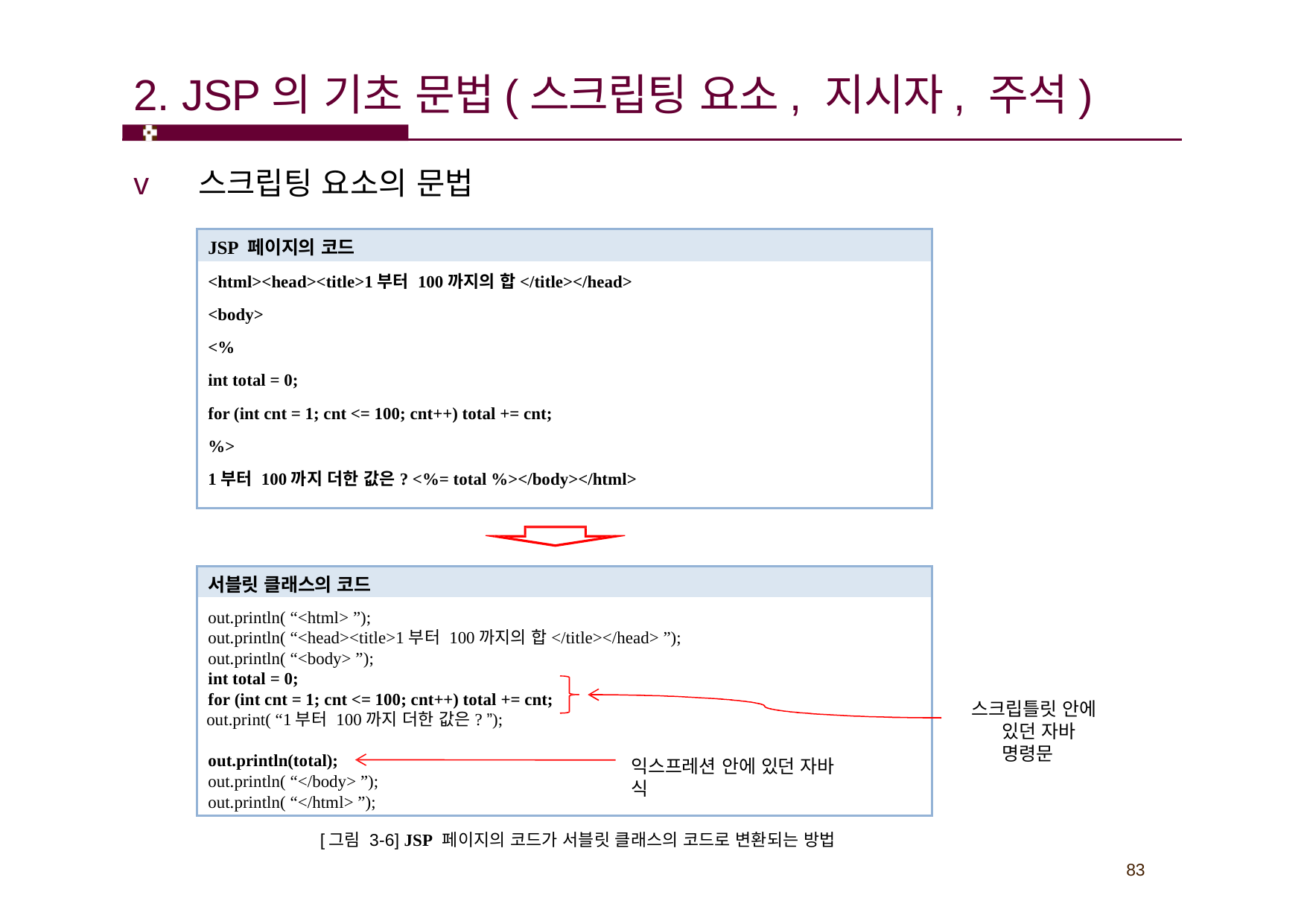

# 2. JSP의 기초 문법(스크립팅 요소, 지시자, 주석)

v  스크립팅 요소의 문법

JSP 페이지의 코드
<html><head><title>1부터 100까지의 합</title></head>
<body>
<%
int total = 0;
for (int cnt = 1; cnt <= 100; cnt++) total += cnt;
%>
1부터 100까지 더한 값은? <%= total %></body></html>

서블릿 클래스의 코드

out.println( “<html> ”);
out.println( “<head><title>1부터 100까지의 합</title></head> ”);
out.println( “<body> ”);
int total = 0;
for (int cnt = 1; cnt <= 100; cnt++) total += cnt;
out.print( “1부터 100까지 더한 값은? ”);

스크립틀릿 안에 있던 자바 명령문
out.println(total);
out.println( “</body> ”); out.println( “</html> ”);

익스프레션 안에 있던 자바 식

[그림 3-6] JSP 페이지의 코드가 서블릿 클래스의 코드로 변환되는 방법
83